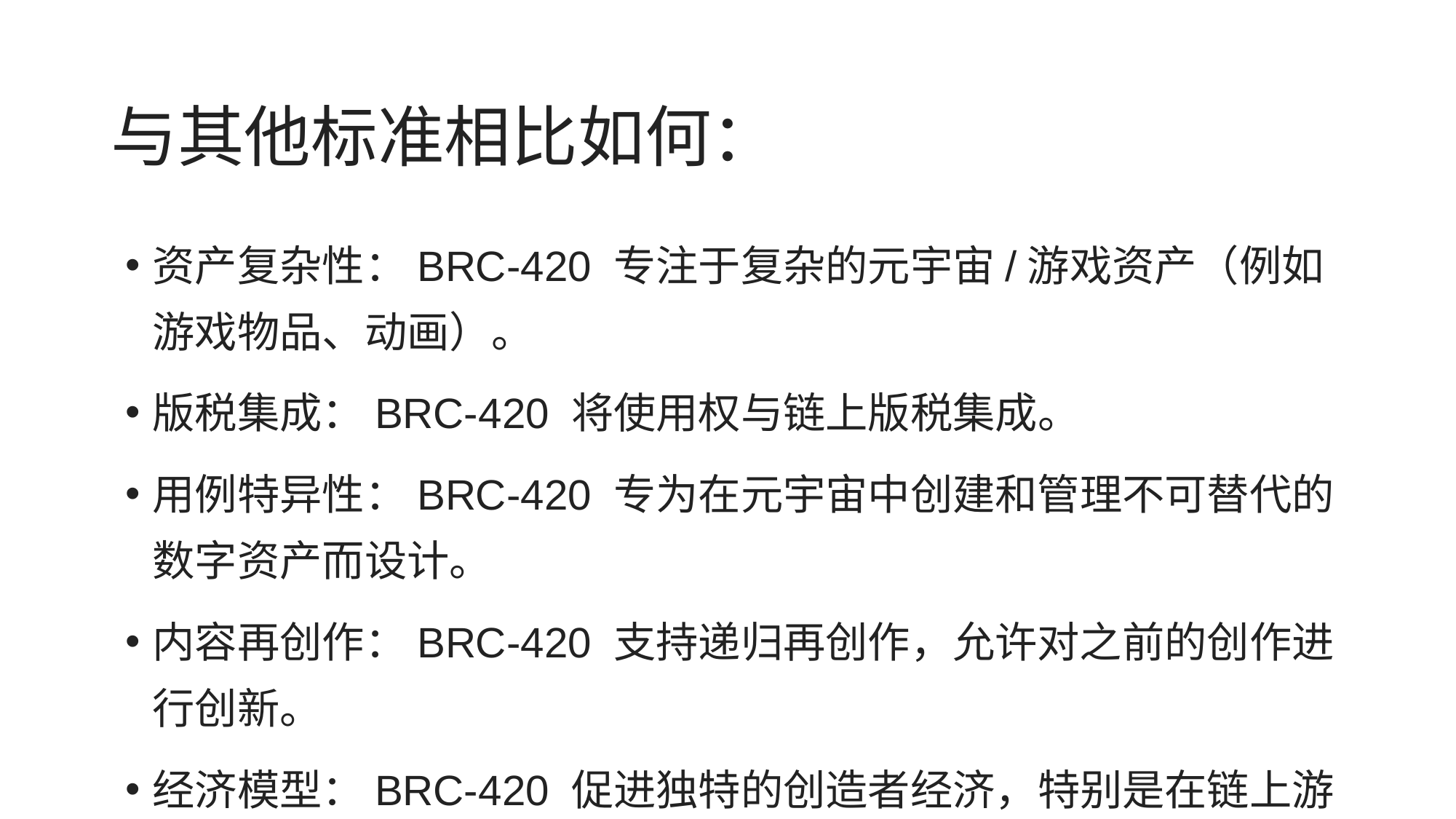

# 与其他标准相比如何：
资产复杂性：BRC-4​​20 专注于复杂的元宇宙/游戏资产（例如游戏物品、动画）。
版税集成：BRC-4​​20 将使用权与链上版税集成。
用例特异性：BRC-4​​20 专为在元宇宙中创建和管理不可替代的数字资产而设计。
内容再创作：BRC-4​​20 支持递归再创作，允许对之前的创作进行创新。
经济模型：BRC-4​​20 促进独特的创造者经济，特别是在链上游戏和模块化区块链方面。
游戏交互性：BRC-4​​20 的设计迎合互动游戏平台和元宇宙体验。
开源格式：BRC-4​​20 对元宇宙铭文开源的承诺。
许可证部署：BRC-4​​20 允许创作者直接为其创作部署许可证，从而简化资产货币化流程。